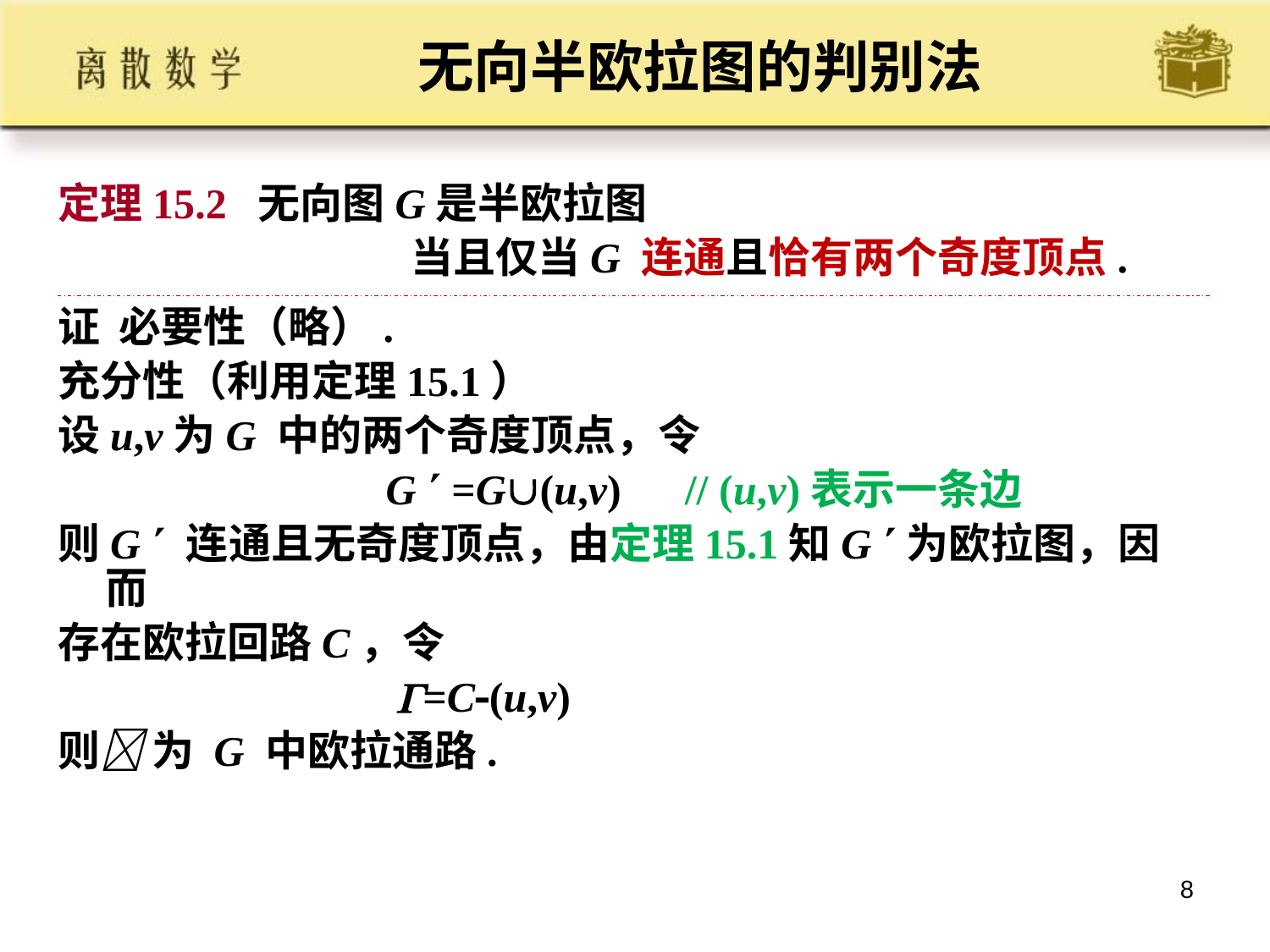

# 无向半欧拉图的判别法
定理15.2  无向图G是半欧拉图
                                    当且仅当G 连通且恰有两个奇度顶点.
证  必要性（略）.
充分性（利用定理15.1）
设u,v为G 中的两个奇度顶点，令
                               G ′ =G∪(u,v)      // (u,v)表示一条边
则G ′ 连通且无奇度顶点，由定理15.1知G ′为欧拉图，因而
存在欧拉回路C，令
                                Γ=C−(u,v)
则Γ 为 G 中欧拉通路.
8